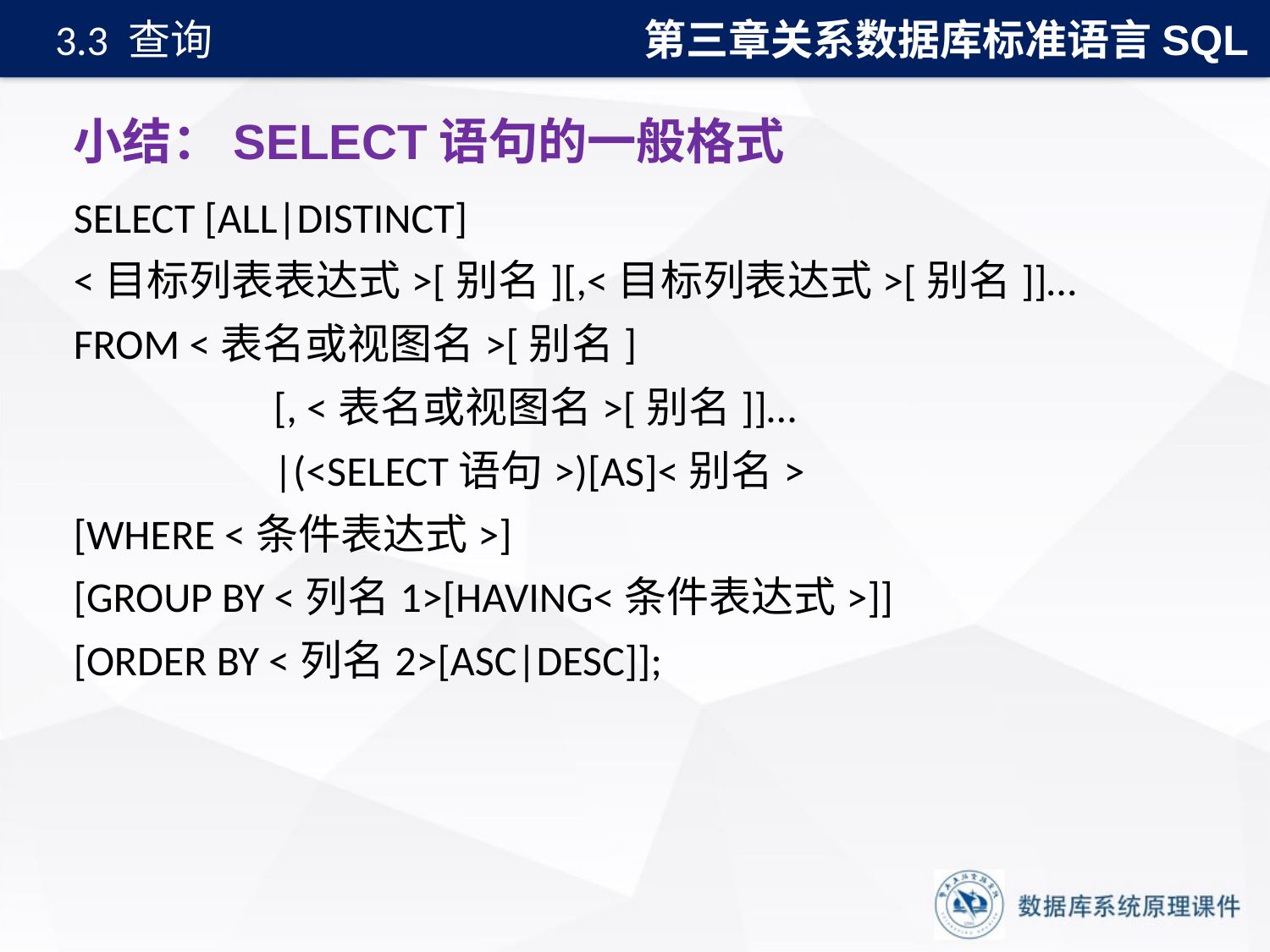

第三章关系数据库标准语言SQL
3.3 查询
# 小结：SELECT语句的一般格式
SELECT [ALL|DISTINCT]
<目标列表表达式>[别名][,<目标列表达式>[别名]]…
FROM <表名或视图名>[别名]
[, <表名或视图名>[别名]]…
|(<SELECT语句>)[AS]<别名>
[WHERE <条件表达式>]
[GROUP BY <列名1>[HAVING<条件表达式>]]
[ORDER BY <列名2>[ASC|DESC]];